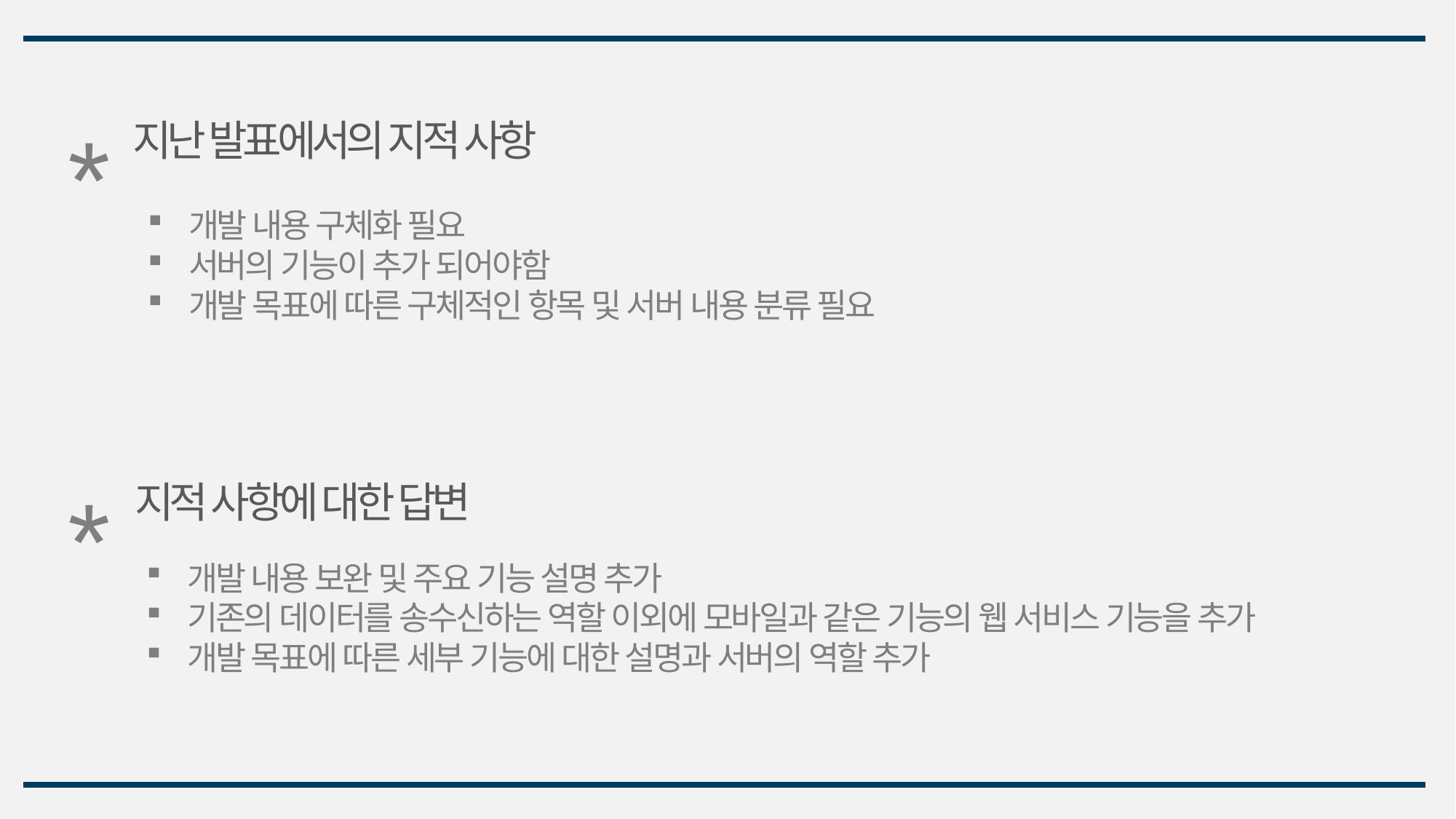

*
지난 발표에서의 지적 사항
개발 내용 구체화 필요
서버의 기능이 추가 되어야함
개발 목표에 따른 구체적인 항목 및 서버 내용 분류 필요
*
지적 사항에 대한 답변
개발 내용 보완 및 주요 기능 설명 추가
기존의 데이터를 송수신하는 역할 이외에 모바일과 같은 기능의 웹 서비스 기능을 추가
개발 목표에 따른 세부 기능에 대한 설명과 서버의 역할 추가